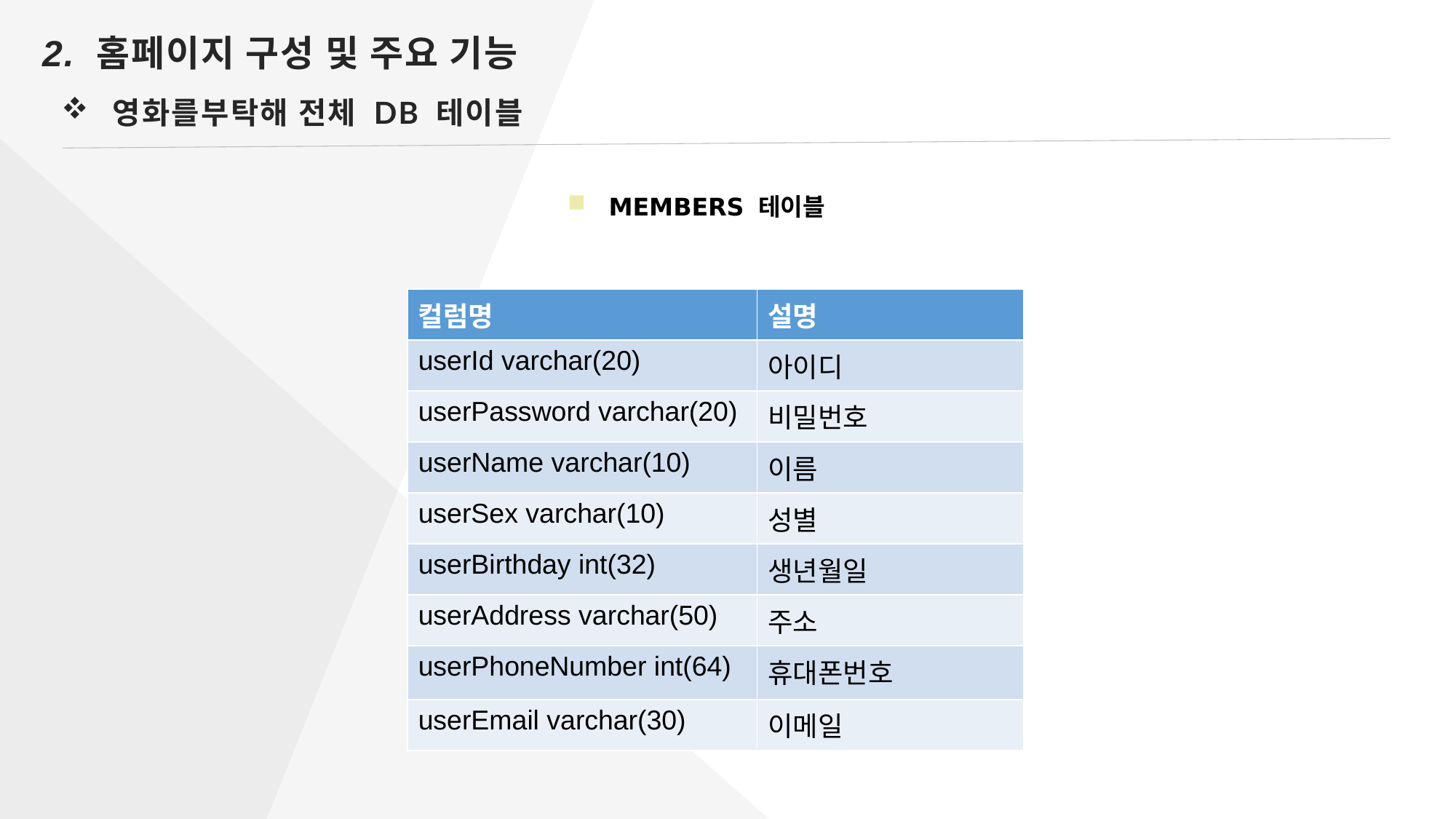

2. 홈페이지 구성 및 주요 기능

영화를부탁해 전체 DB 테이블

MEMBERS 테이블
| 컬럼명 | 설명 |
| --- | --- |
| userId varchar(20) | 아이디 |
| userPassword varchar(20) | 비밀번호 |
| userName varchar(10) | 이름 |
| userSex varchar(10) | 성별 |
| userBirthday int(32) | 생년월일 |
| userAddress varchar(50) | 주소 |
| userPhoneNumber int(64) | 휴대폰번호 |
| userEmail varchar(30) | 이메일 |